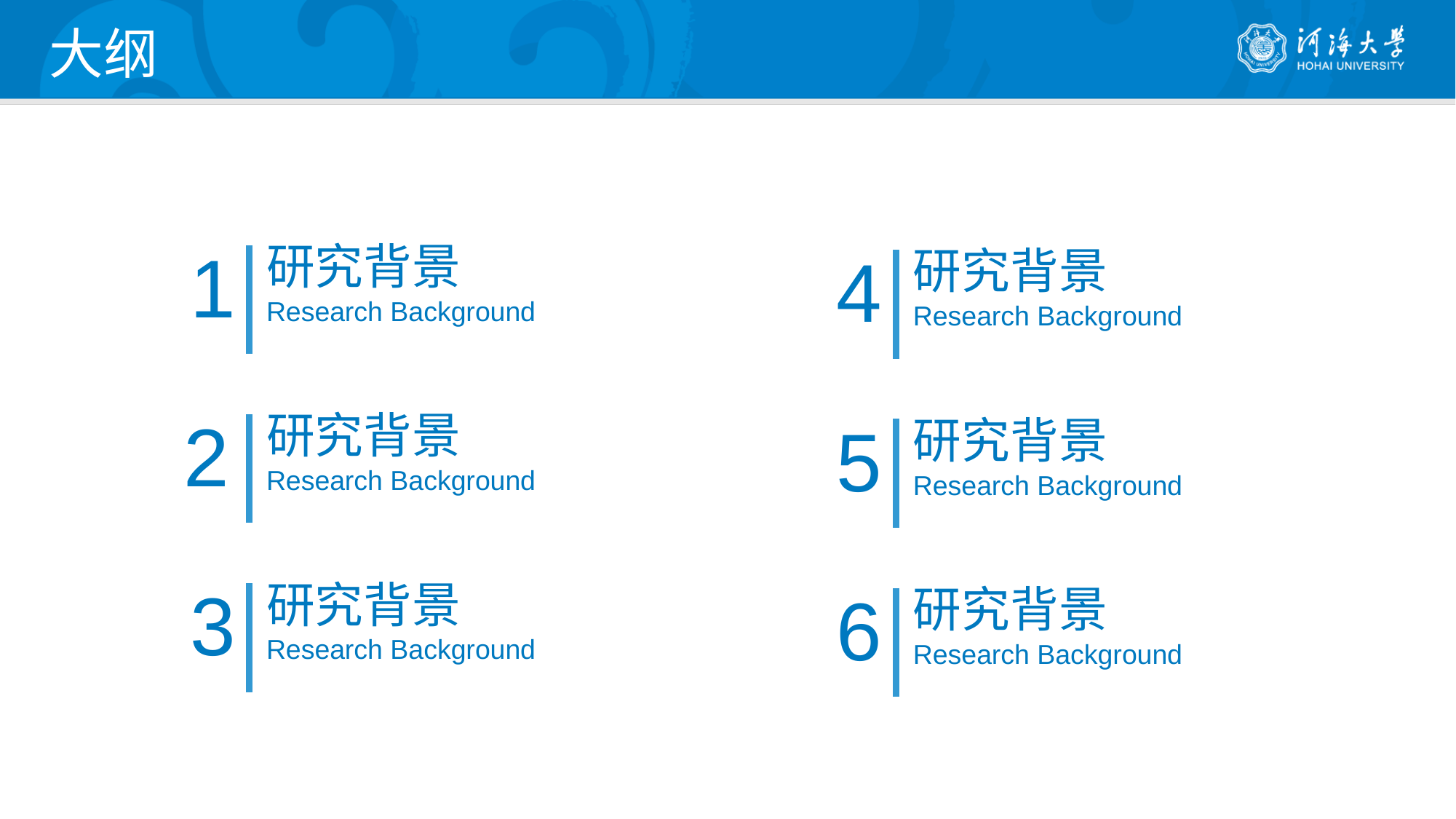

大纲
1
研究背景
Research Background

4
研究背景
Research Background

2
研究背景
Research Background

5
研究背景
Research Background

3
研究背景
Research Background

6
研究背景
Research Background